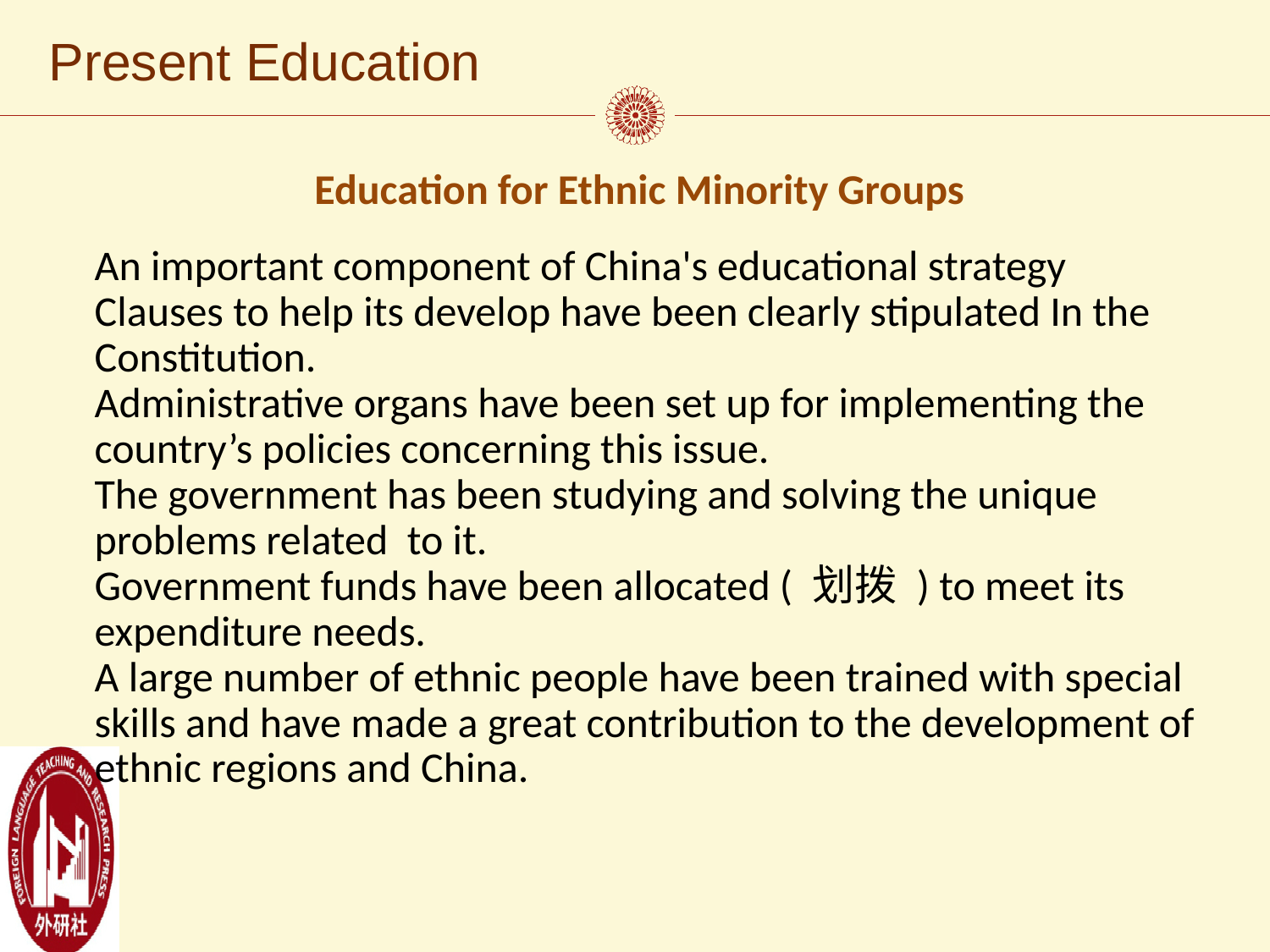

Present Education
Education for Ethnic Minority Groups
An important component of China's educational strategy
Clauses to help its develop have been clearly stipulated In the Constitution.
Administrative organs have been set up for implementing the country’s policies concerning this issue.
The government has been studying and solving the unique problems related  to it.
Government funds have been allocated ( 划拨 ) to meet its expenditure needs.
A large number of ethnic people have been trained with special skills and have made a great contribution to the development of ethnic regions and China.